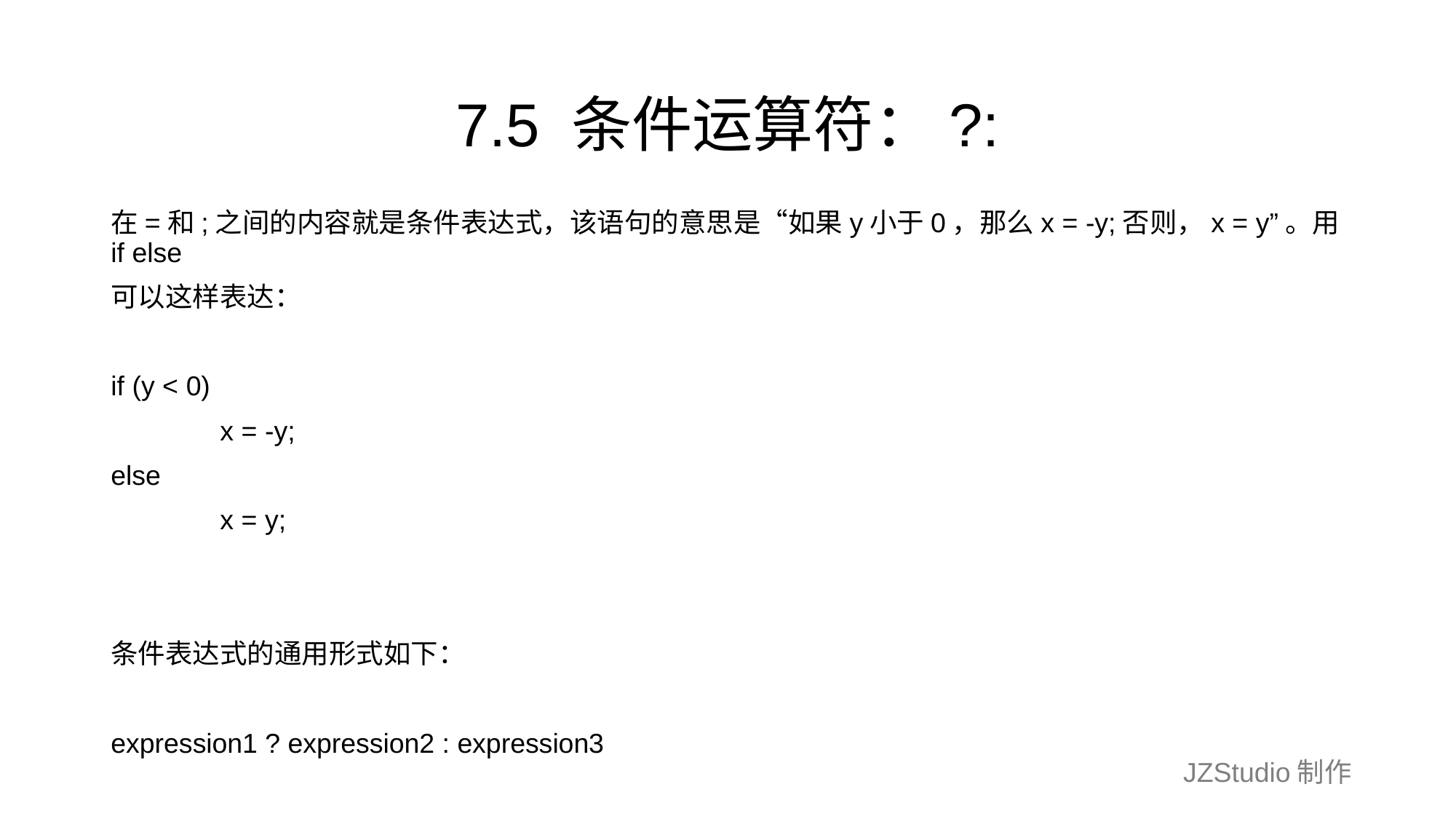

# 7.5 条件运算符：?:
在=和;之间的内容就是条件表达式，该语句的意思是“如果y小于0，那么x = -y;否则，x = y”。用if else
可以这样表达：

if (y < 0)
	x = -y;
else
	x = y;

条件表达式的通用形式如下：

expression1 ? expression2 : expression3